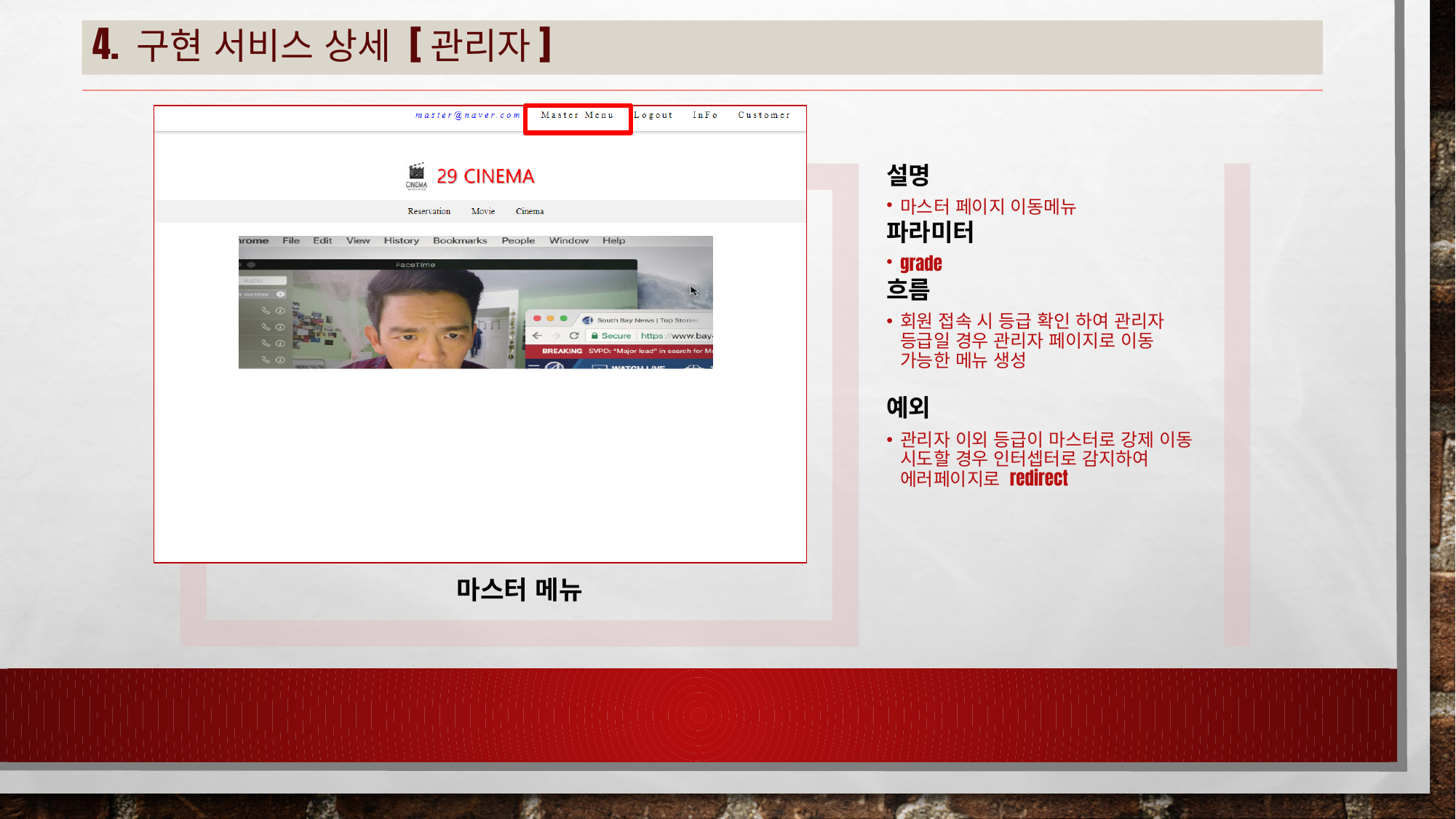

# 4. 구현 서비스 상세 [관리자]
마스터 메뉴
설명
마스터 페이지 이동메뉴
파라미터
grade
흐름
회원 접속 시 등급 확인 하여 관리자 등급일 경우 관리자 페이지로 이동 가능한 메뉴 생성

예외
관리자 이외 등급이 마스터로 강제 이동 시도할 경우 인터셉터로 감지하여 에러페이지로 redirect